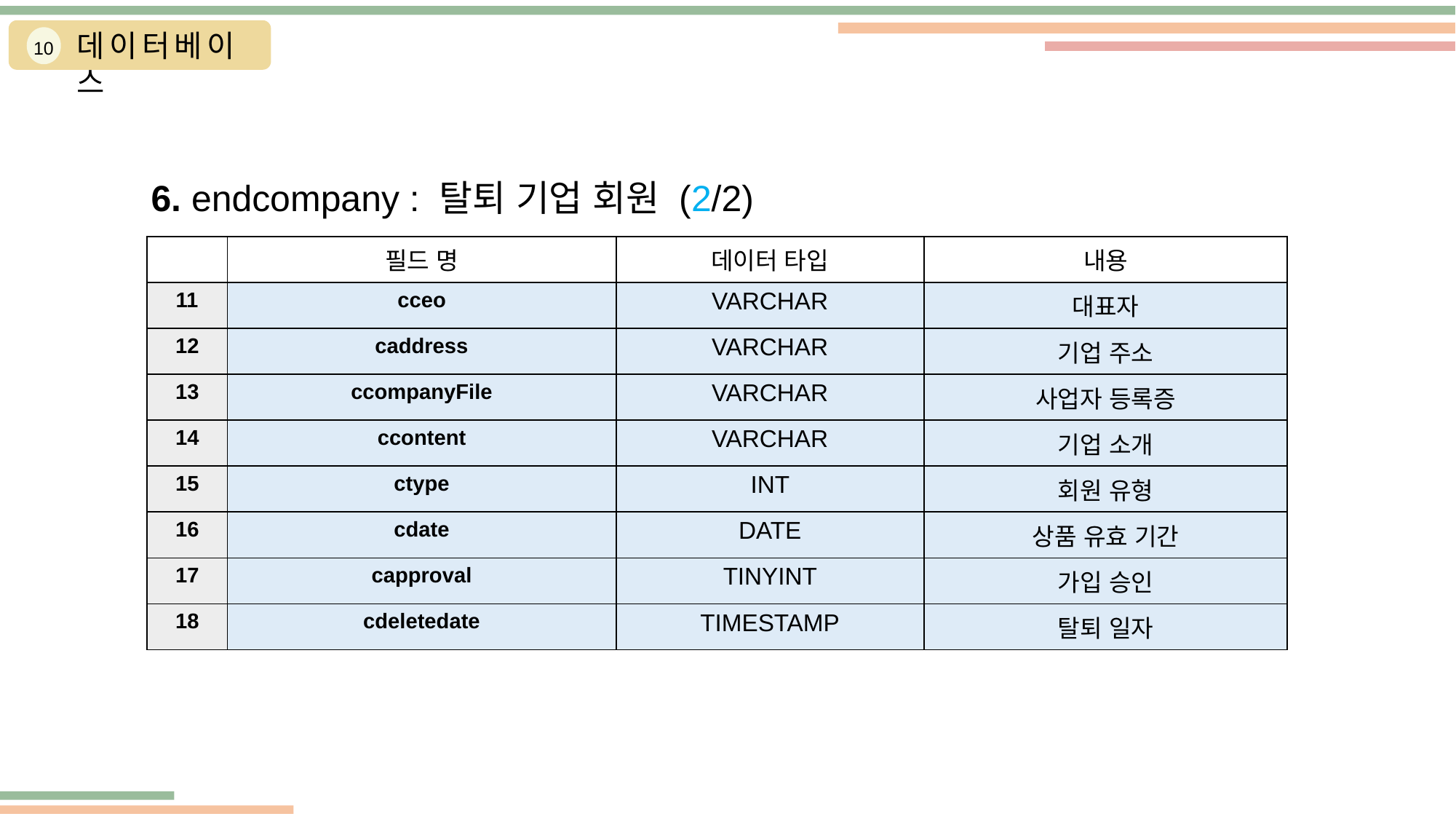

데이터베이스

10

6. endcompany : 탈퇴 기업 회원 (2/2)
|  | 필드 명 | 데이터 타입 | 내용 |
| --- | --- | --- | --- |
| 11 | cceo | VARCHAR | 대표자 |
| 12 | caddress | VARCHAR | 기업 주소 |
| 13 | ccompanyFile | VARCHAR | 사업자 등록증 |
| 14 | ccontent | VARCHAR | 기업 소개 |
| 15 | ctype | INT | 회원 유형 |
| 16 | cdate | DATE | 상품 유효 기간 |
| 17 | capproval | TINYINT | 가입 승인 |
| 18 | cdeletedate | TIMESTAMP | 탈퇴 일자 |